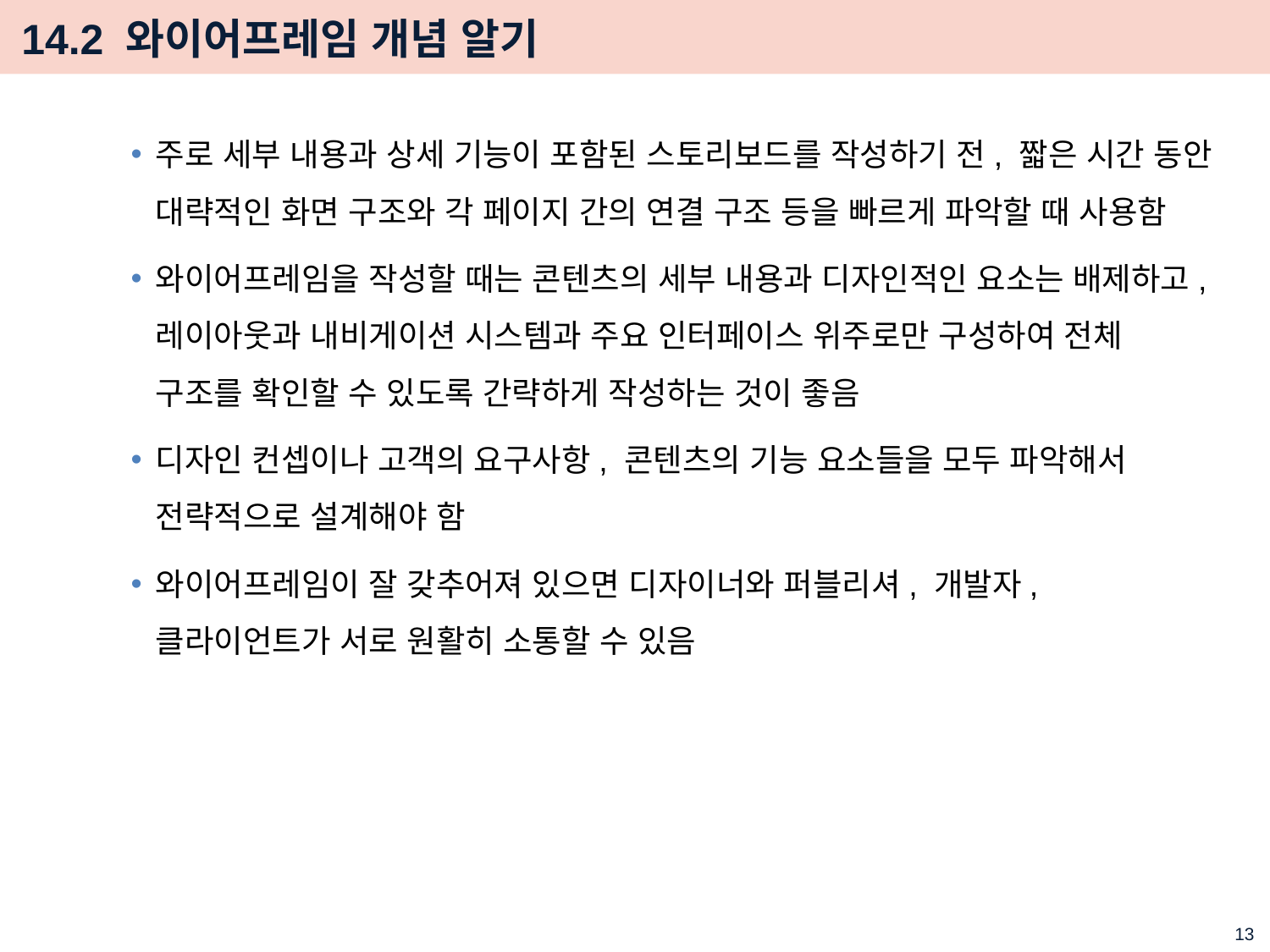

# 14.2 와이어프레임 개념 알기
주로 세부 내용과 상세 기능이 포함된 스토리보드를 작성하기 전, 짧은 시간 동안 대략적인 화면 구조와 각 페이지 간의 연결 구조 등을 빠르게 파악할 때 사용함
와이어프레임을 작성할 때는 콘텐츠의 세부 내용과 디자인적인 요소는 배제하고, 레이아웃과 내비게이션 시스템과 주요 인터페이스 위주로만 구성하여 전체 구조를 확인할 수 있도록 간략하게 작성하는 것이 좋음
디자인 컨셉이나 고객의 요구사항, 콘텐츠의 기능 요소들을 모두 파악해서 전략적으로 설계해야 함
와이어프레임이 잘 갖추어져 있으면 디자이너와 퍼블리셔, 개발자, 클라이언트가 서로 원활히 소통할 수 있음